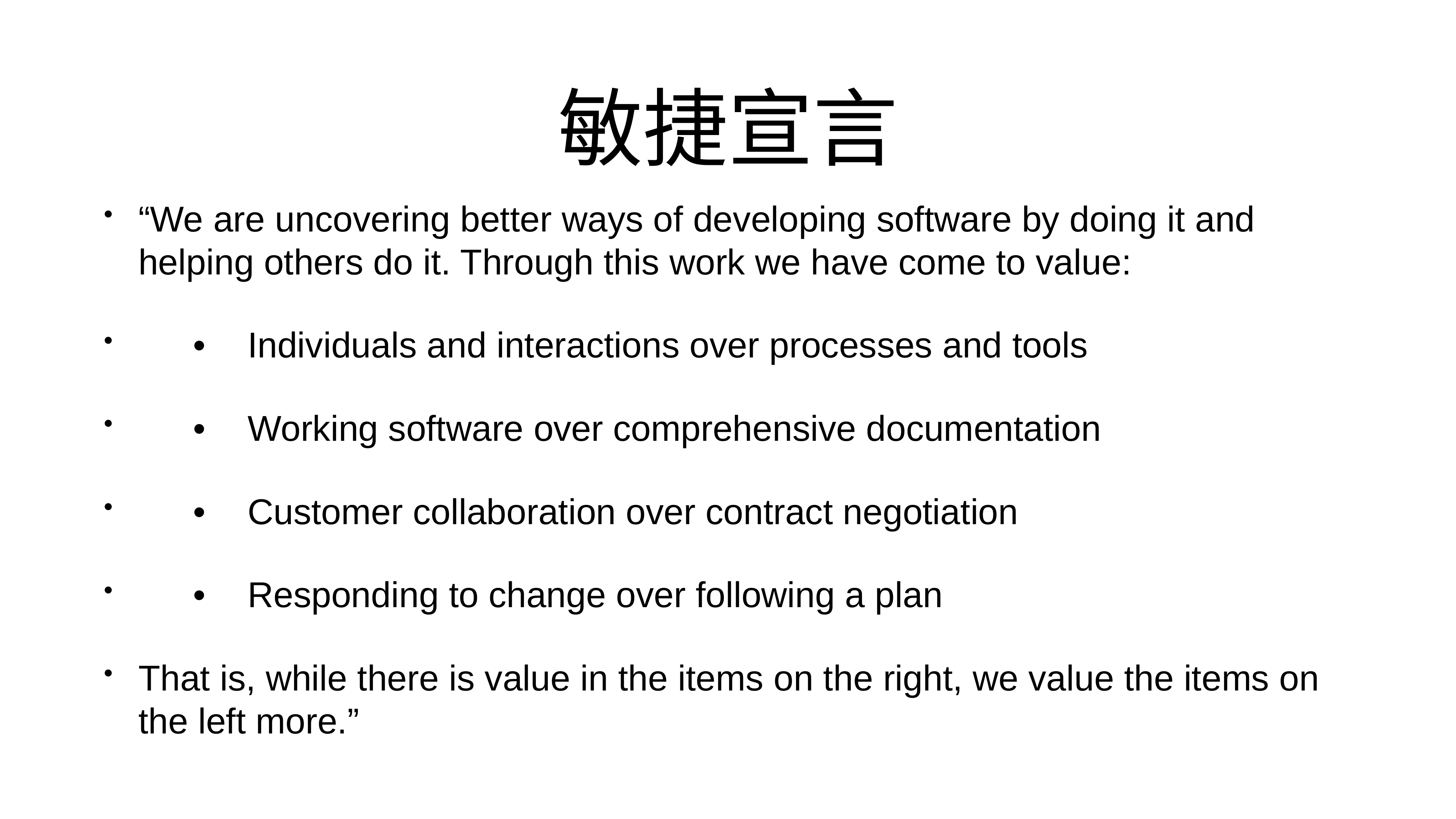

# 敏捷宣言
“We are uncovering better ways of developing software by doing it and helping others do it. Through this work we have come to value:
	•	Individuals and interactions over processes and tools
	•	Working software over comprehensive documentation
	•	Customer collaboration over contract negotiation
	•	Responding to change over following a plan
That is, while there is value in the items on the right, we value the items on the left more.”